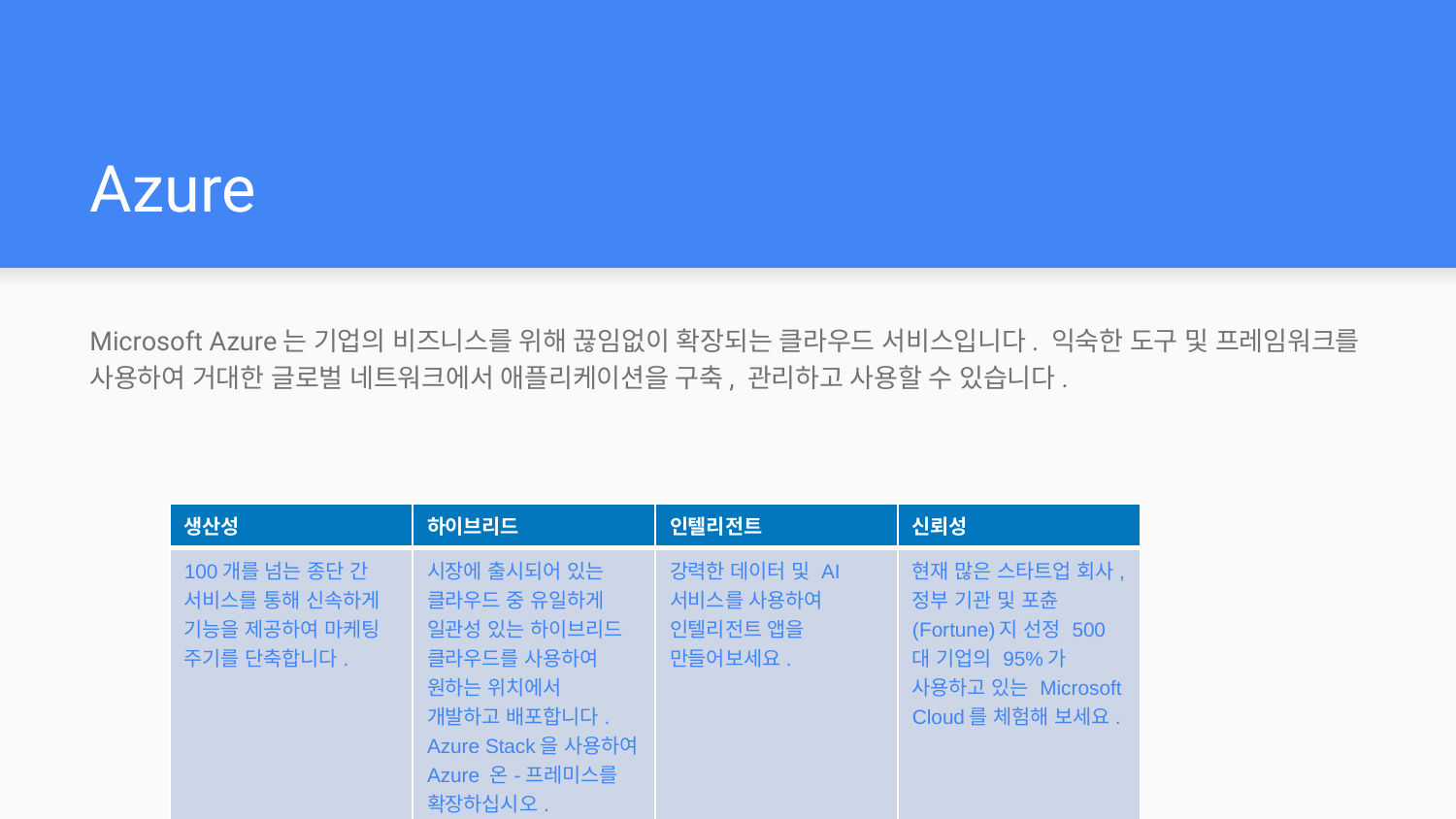

# Azure
Microsoft Azure는 기업의 비즈니스를 위해 끊임없이 확장되는 클라우드 서비스입니다. 익숙한 도구 및 프레임워크를 사용하여 거대한 글로벌 네트워크에서 애플리케이션을 구축, 관리하고 사용할 수 있습니다.
| 생산성 | 하이브리드 | 인텔리전트 | 신뢰성 |
| --- | --- | --- | --- |
| 100개를 넘는 종단 간 서비스를 통해 신속하게 기능을 제공하여 마케팅 주기를 단축합니다. | 시장에 출시되어 있는 클라우드 중 유일하게 일관성 있는 하이브리드 클라우드를 사용하여 원하는 위치에서 개발하고 배포합니다. Azure Stack을 사용하여 Azure 온-프레미스를 확장하십시오. | 강력한 데이터 및 AI 서비스를 사용하여 인텔리전트 앱을 만들어보세요. | 현재 많은 스타트업 회사, 정부 기관 및 포츈(Fortune)지 선정 500대 기업의 95%가 사용하고 있는 Microsoft Cloud를 체험해 보세요. |